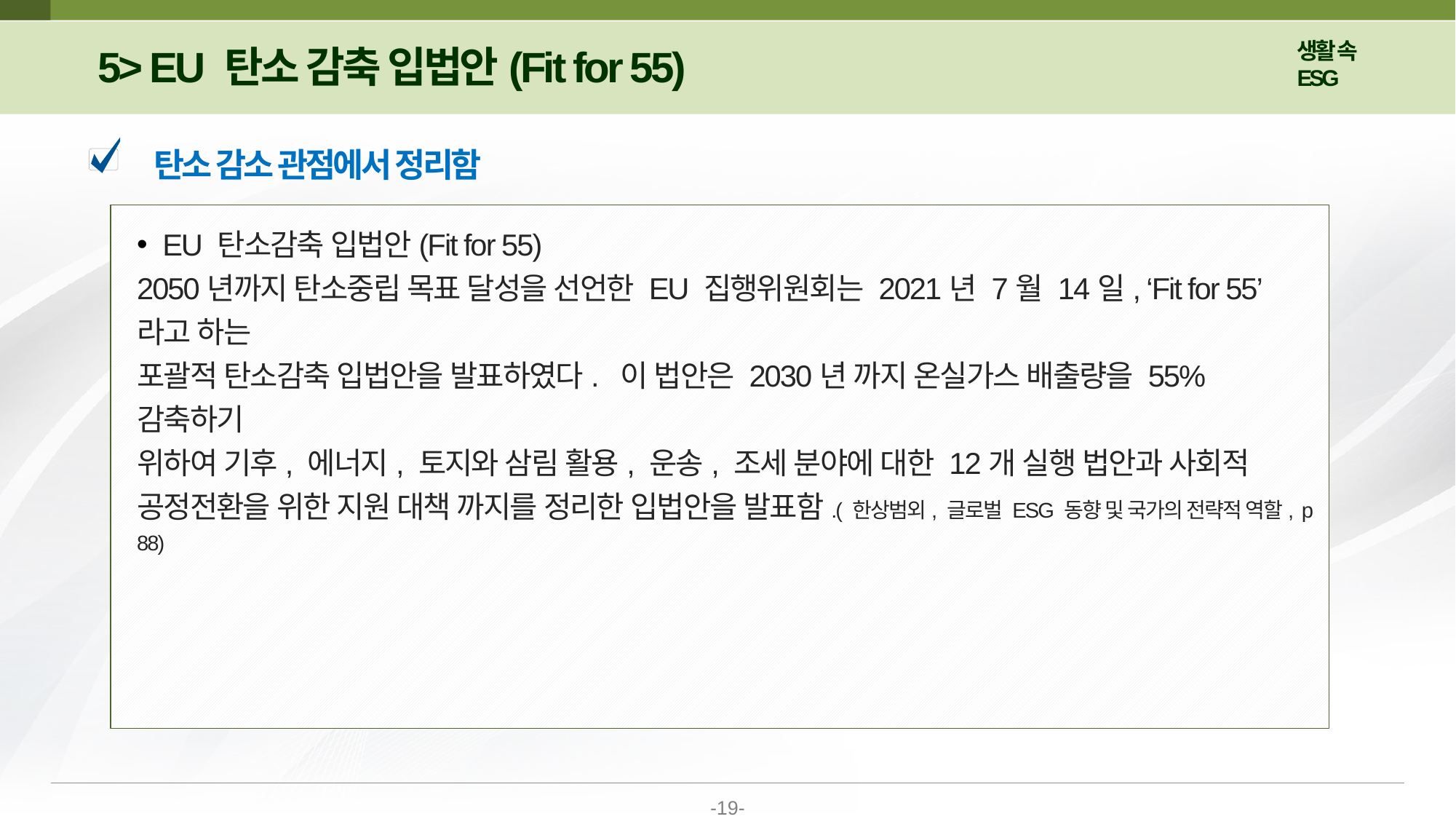

5> EU 탄소 감축 입법안(Fit for 55)

탄소 감소 관점에서 정리함

  EU 탄소감축 입법안(Fit for 55)
2050년까지 탄소중립 목표 달성을 선언한 EU 집행위원회는 2021년 7월 14일, ‘Fit for 55’라고 하는
포괄적 탄소감축 입법안을 발표하였다.  이 법안은 2030년 까지 온실가스 배출량을 55% 감축하기
위하여 기후, 에너지, 토지와 삼림 활용, 운송, 조세 분야에 대한 12개 실행 법안과 사회적 공정전환을 위한 지원 대책 까지를 정리한 입법안을 발표함.( 한상범외, 글로벌 ESG 동향 및 국가의 전략적 역할,  p 88)